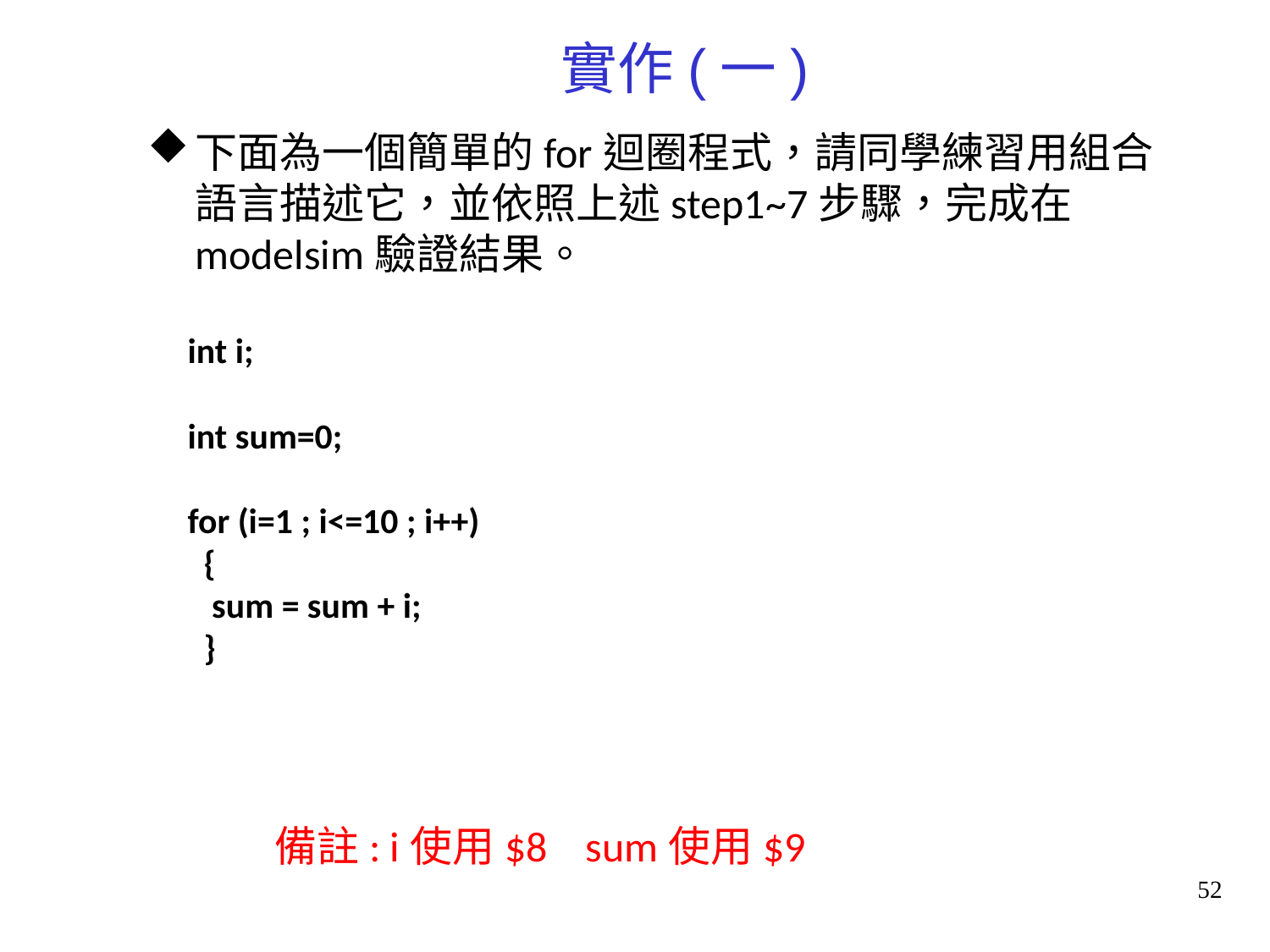

實作(一)
下面為一個簡單的for迴圈程式，請同學練習用組合語言描述它，並依照上述step1~7步驟，完成在modelsim驗證結果。

     int i;

     int sum=0;

     for (i=1 ; i<=10 ; i++)
       {
        sum = sum + i;
       }

	備註: i使用$8    sum使用$9
52